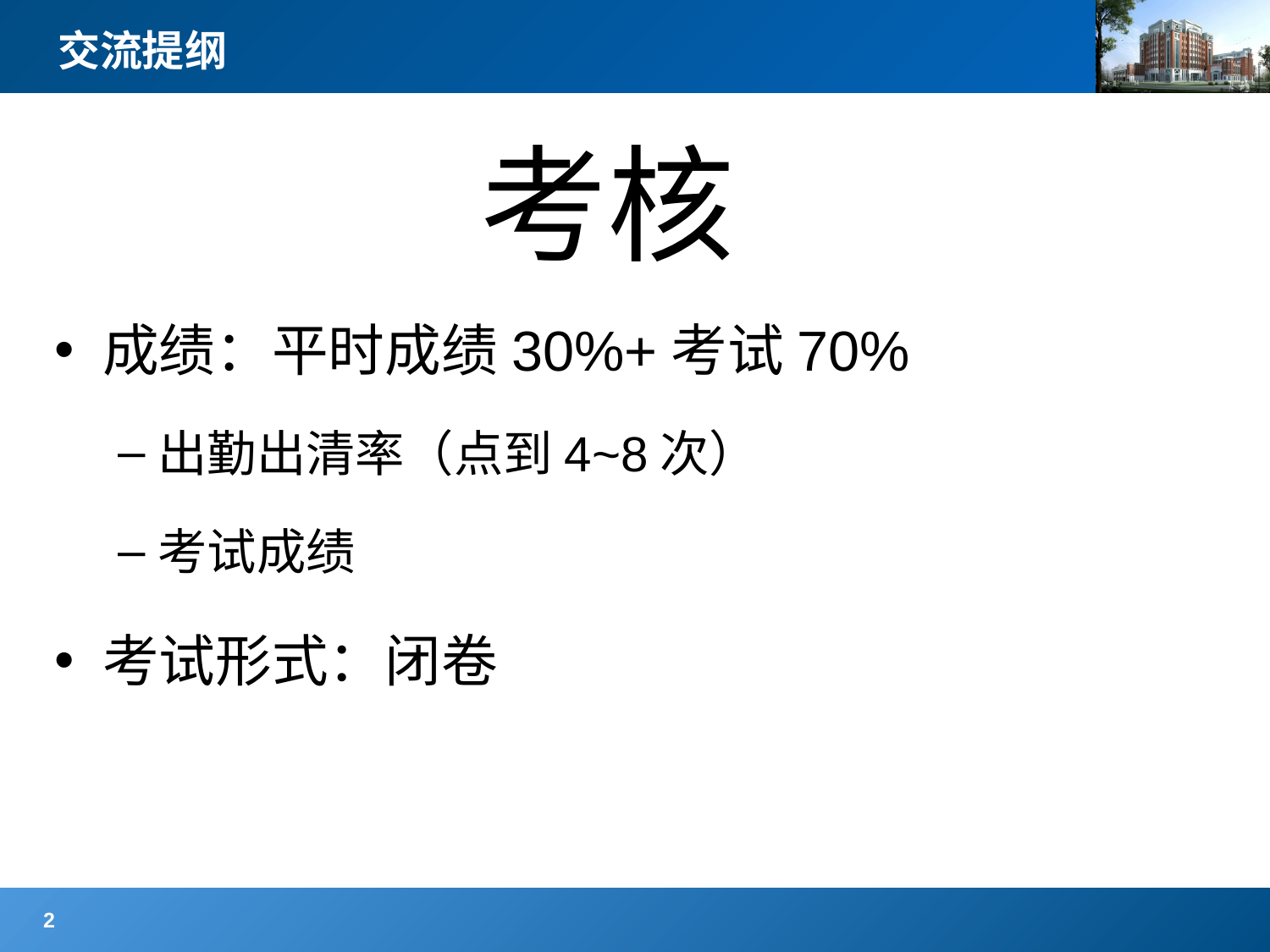

# 交流提纲
考核
考核
成绩：平时成绩30%+考试70%
出勤出清率（点到4~8次）
考试成绩
考试形式：闭卷